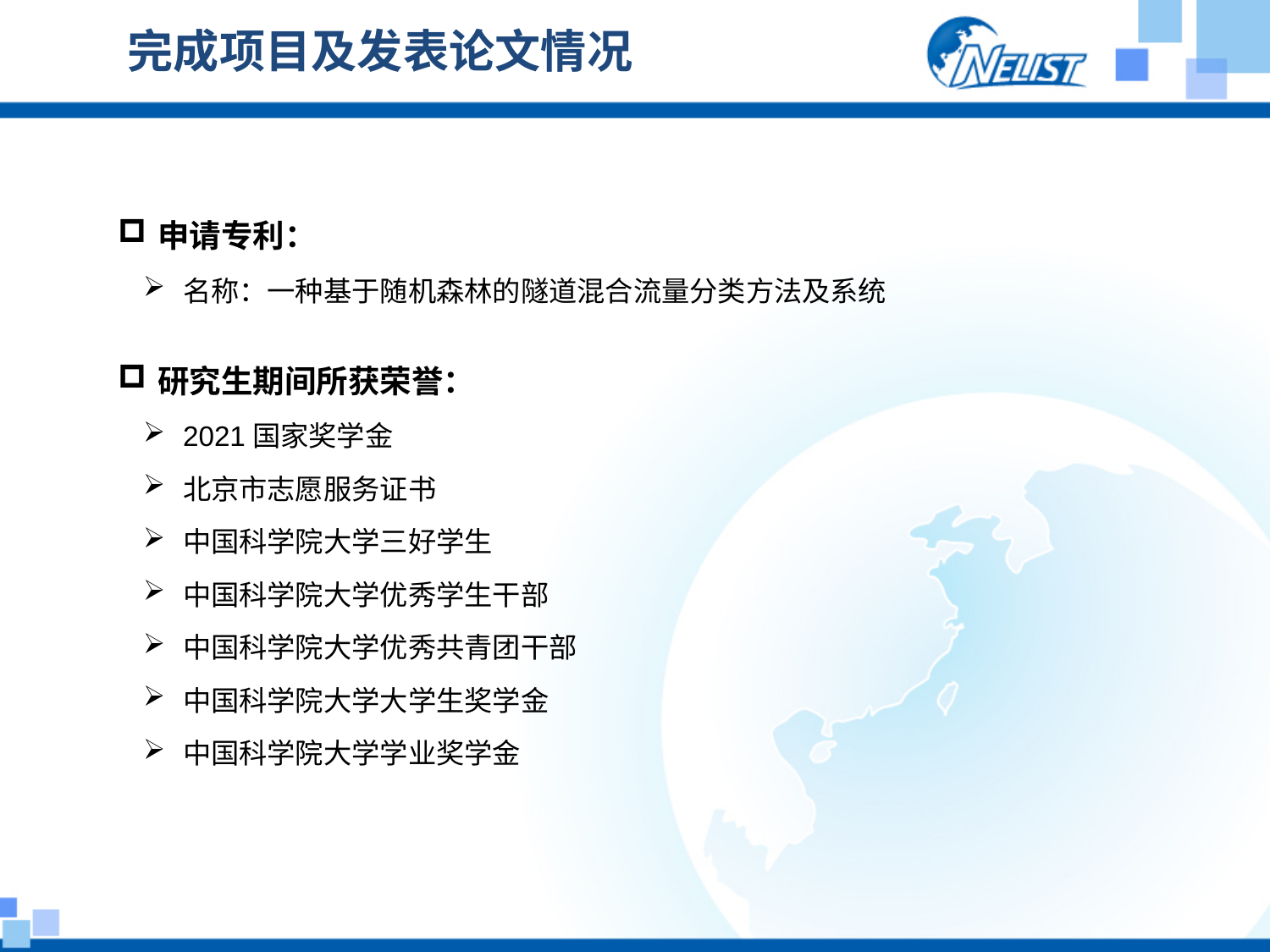

# 完成项目及发表论文情况

申请专利：
名称：一种基于随机森林的隧道混合流量分类方法及系统
研究生期间所获荣誉：
2021国家奖学金
北京市志愿服务证书
中国科学院大学三好学生
中国科学院大学优秀学生干部
中国科学院大学优秀共青团干部
中国科学院大学大学生奖学金
中国科学院大学学业奖学金

50